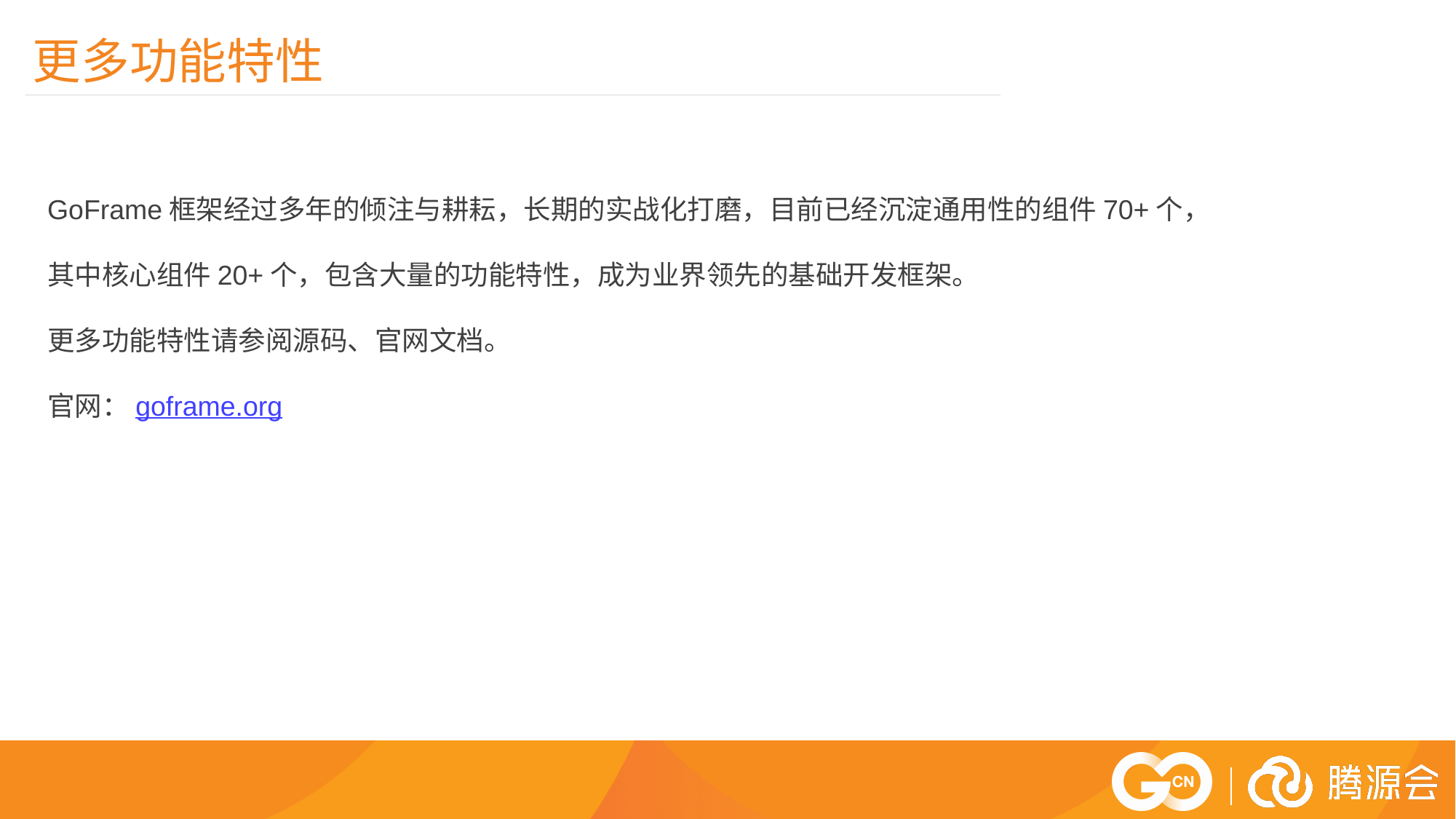

更多功能特性
GoFrame框架经过多年的倾注与耕耘，长期的实战化打磨，目前已经沉淀通用性的组件70+个，其中核心组件20+个，包含大量的功能特性，成为业界领先的基础开发框架。
更多功能特性请参阅源码、官网文档。
官网：goframe.org